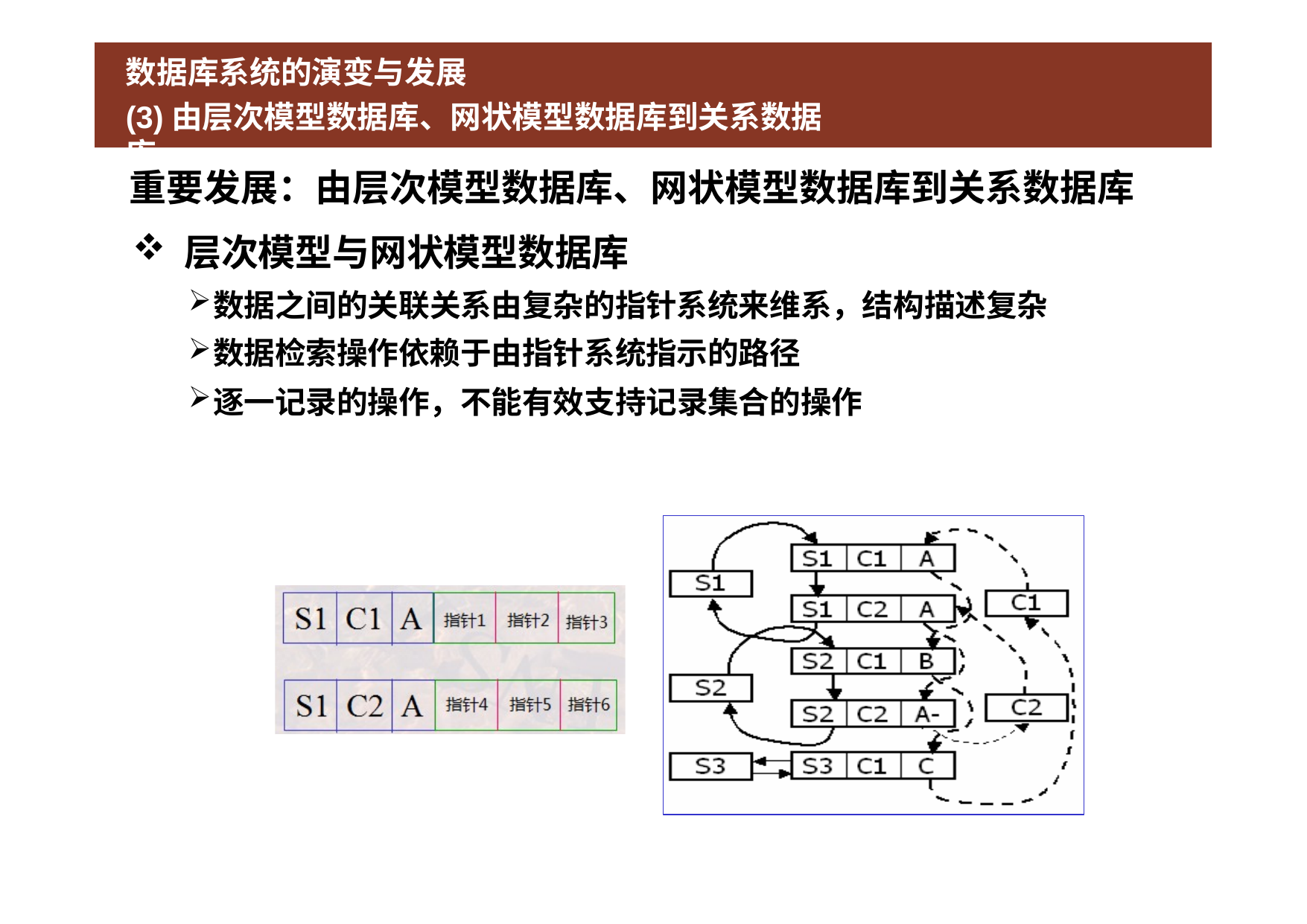

# 数据库系统的演变与发展
(3)由层次模型数据库、网状模型数据库到关系数据库
重要发展：由层次模型数据库、网状模型数据库到关系数据库
层次模型与网状模型数据库
数据之间的关联关系由复杂的指针系统来维系，结构描述复杂
数据检索操作依赖于由指针系统指示的路径
逐一记录的操作，不能有效支持记录集合的操作